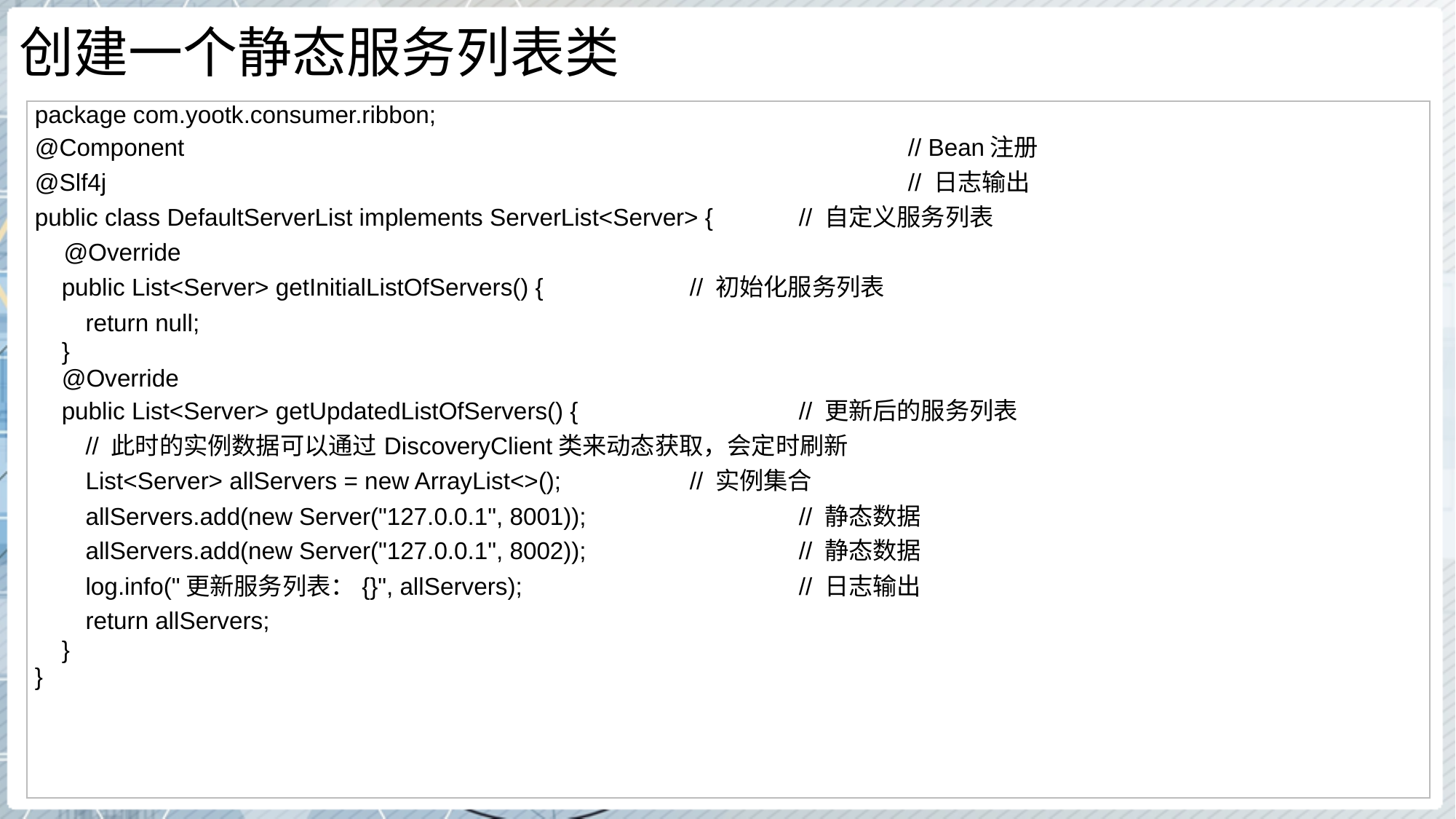

# 创建一个静态服务列表类
| package com.yootk.consumer.ribbon; @Component // Bean注册 @Slf4j // 日志输出 public class DefaultServerList implements ServerList<Server> { // 自定义服务列表 @Override public List<Server> getInitialListOfServers() { // 初始化服务列表 return null; } @Override public List<Server> getUpdatedListOfServers() { // 更新后的服务列表 // 此时的实例数据可以通过DiscoveryClient类来动态获取，会定时刷新 List<Server> allServers = new ArrayList<>(); // 实例集合 allServers.add(new Server("127.0.0.1", 8001)); // 静态数据 allServers.add(new Server("127.0.0.1", 8002)); // 静态数据 log.info("更新服务列表：{}", allServers); // 日志输出 return allServers; } } |
| --- |